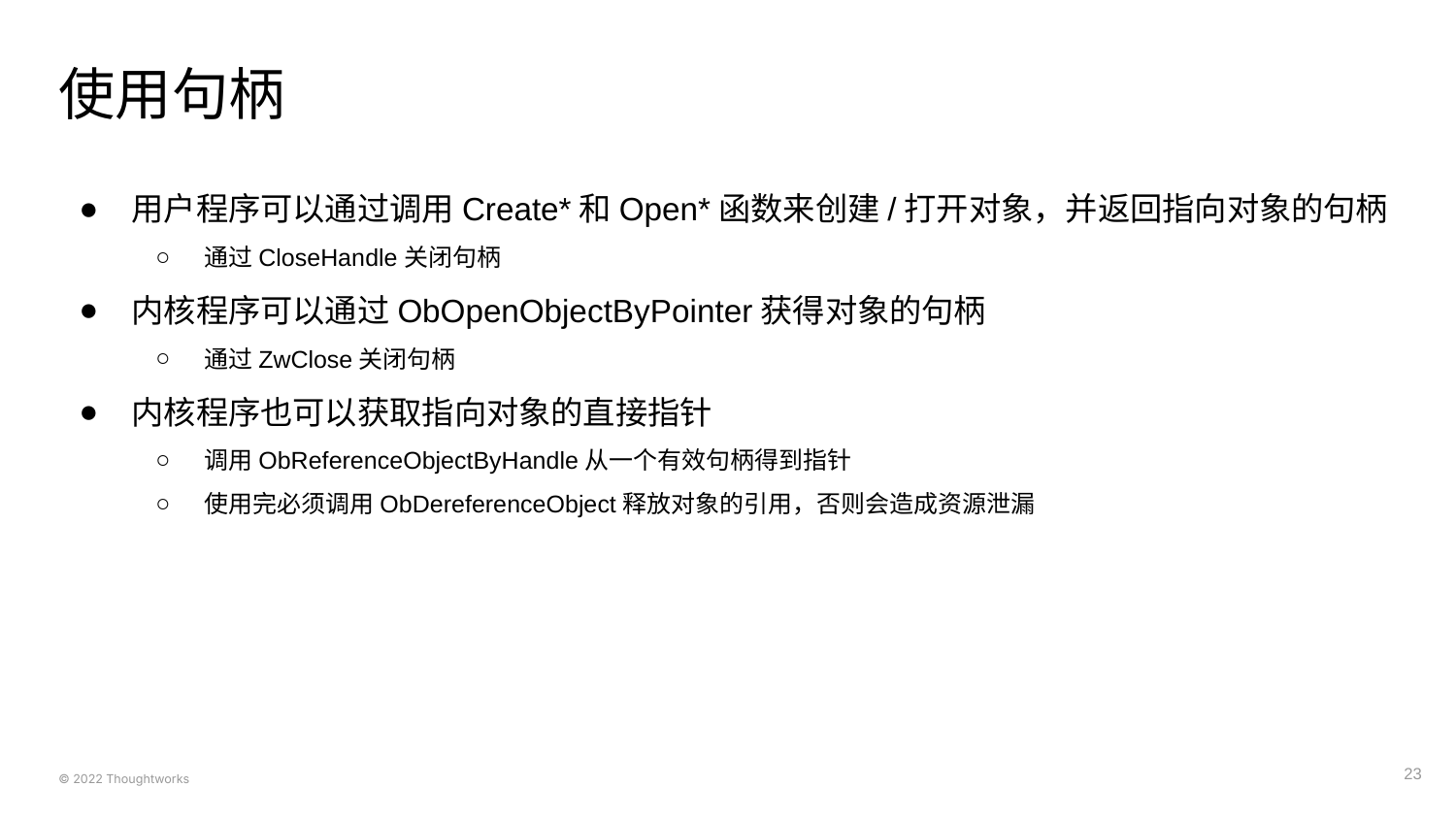

# 使用句柄

用户程序可以通过调用Create*和Open*函数来创建/打开对象，并返回指向对象的句柄
通过CloseHandle关闭句柄
内核程序可以通过ObOpenObjectByPointer获得对象的句柄
通过ZwClose关闭句柄
内核程序也可以获取指向对象的直接指针
调用ObReferenceObjectByHandle从一个有效句柄得到指针
使用完必须调用ObDereferenceObject释放对象的引用，否则会造成资源泄漏
23